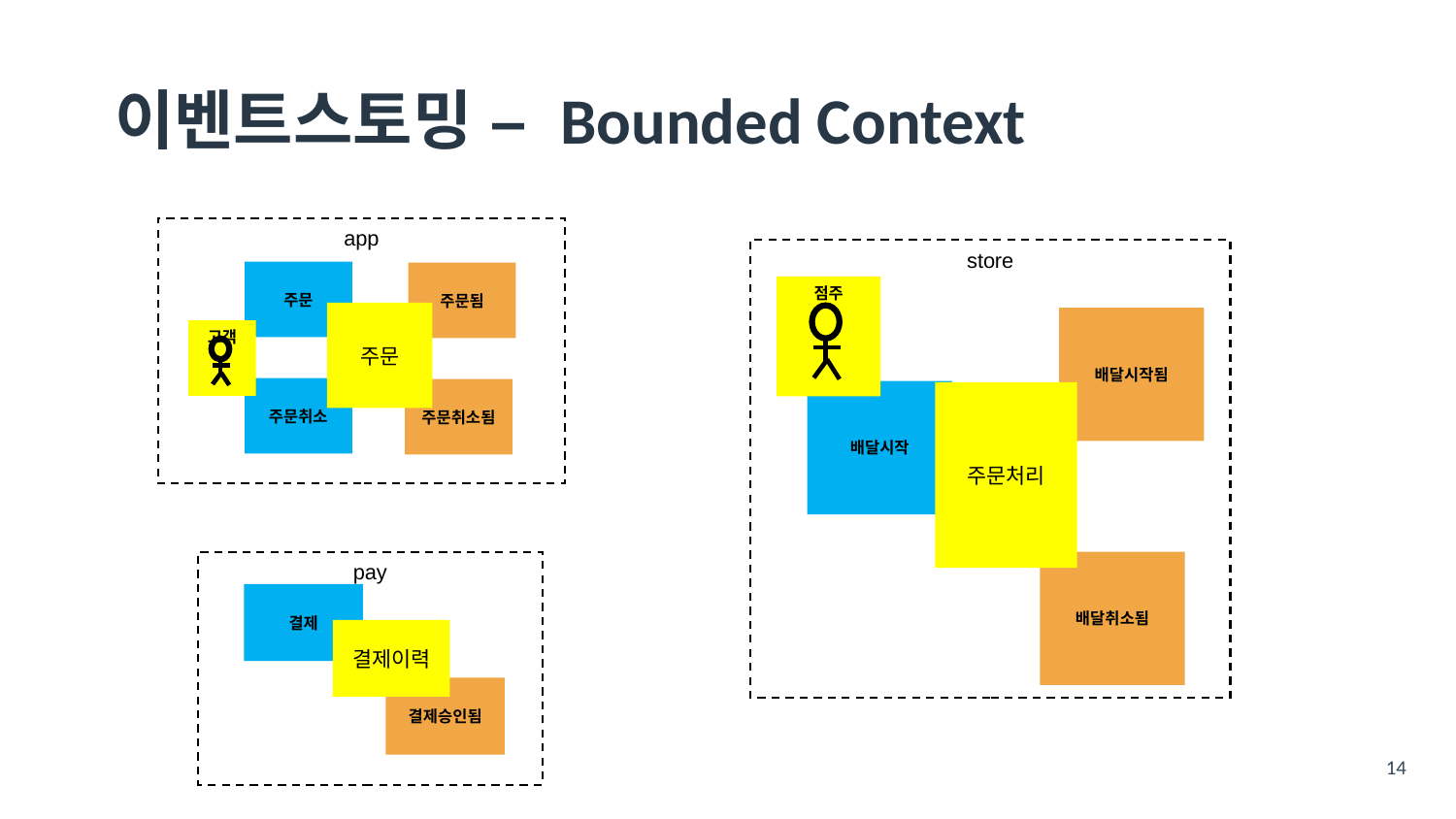

# 이벤트스토밍 – Bounded Context
app
주문
주문됨
주문
고객

주문취소
주문취소됨
store
점주

배달시작됨
배달시작
주문처리
배달취소됨
pay
결제
결제이력
결제승인됨